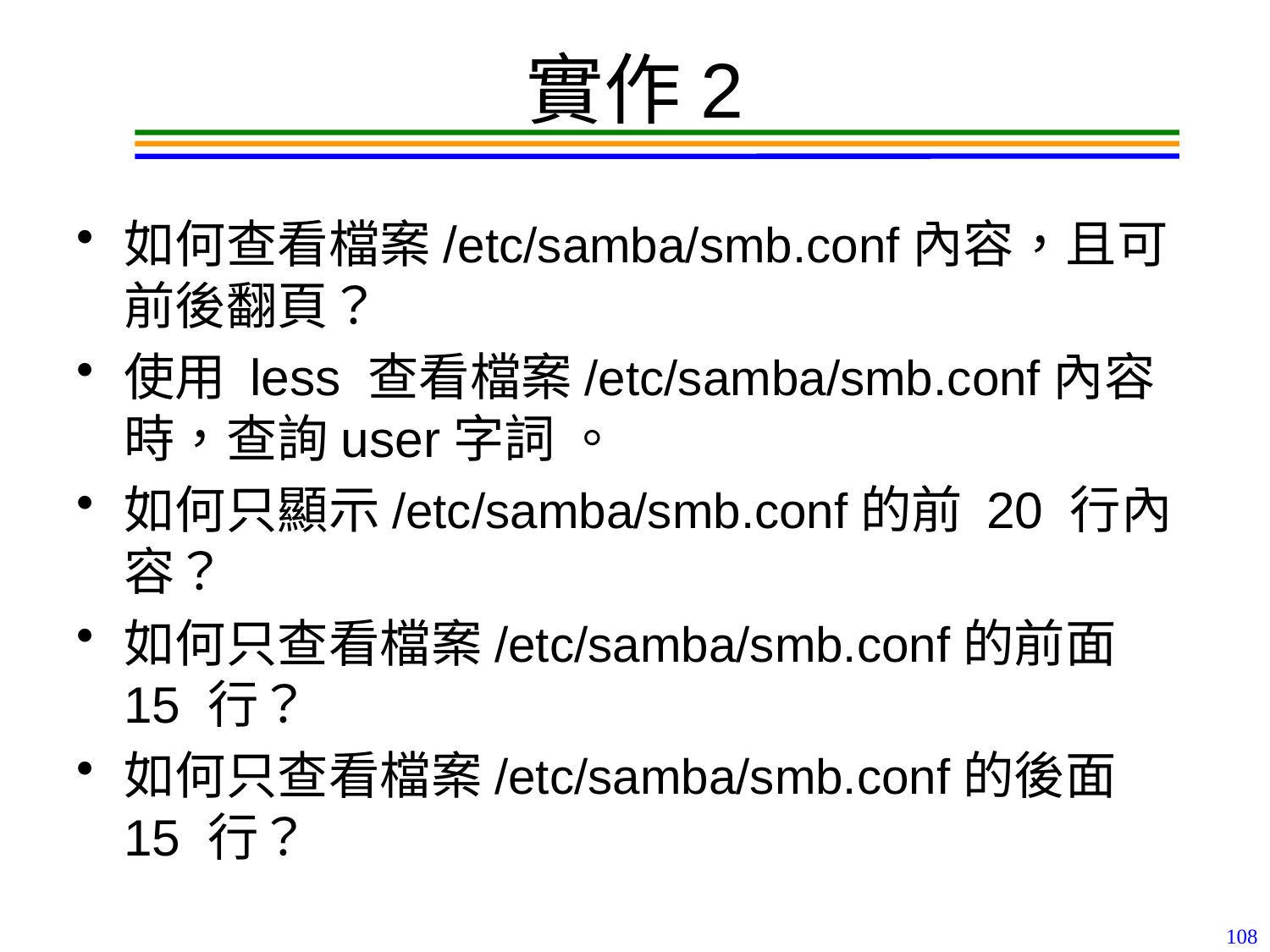

# 實作2
如何查看檔案/etc/samba/smb.conf內容，且可前後翻頁？
使用 less 查看檔案/etc/samba/smb.conf內容時，查詢user字詞 。
如何只顯示/etc/samba/smb.conf的前 20 行內容？
如何只查看檔案/etc/samba/smb.conf的前面 15 行？
如何只查看檔案/etc/samba/smb.conf的後面 15 行？

108